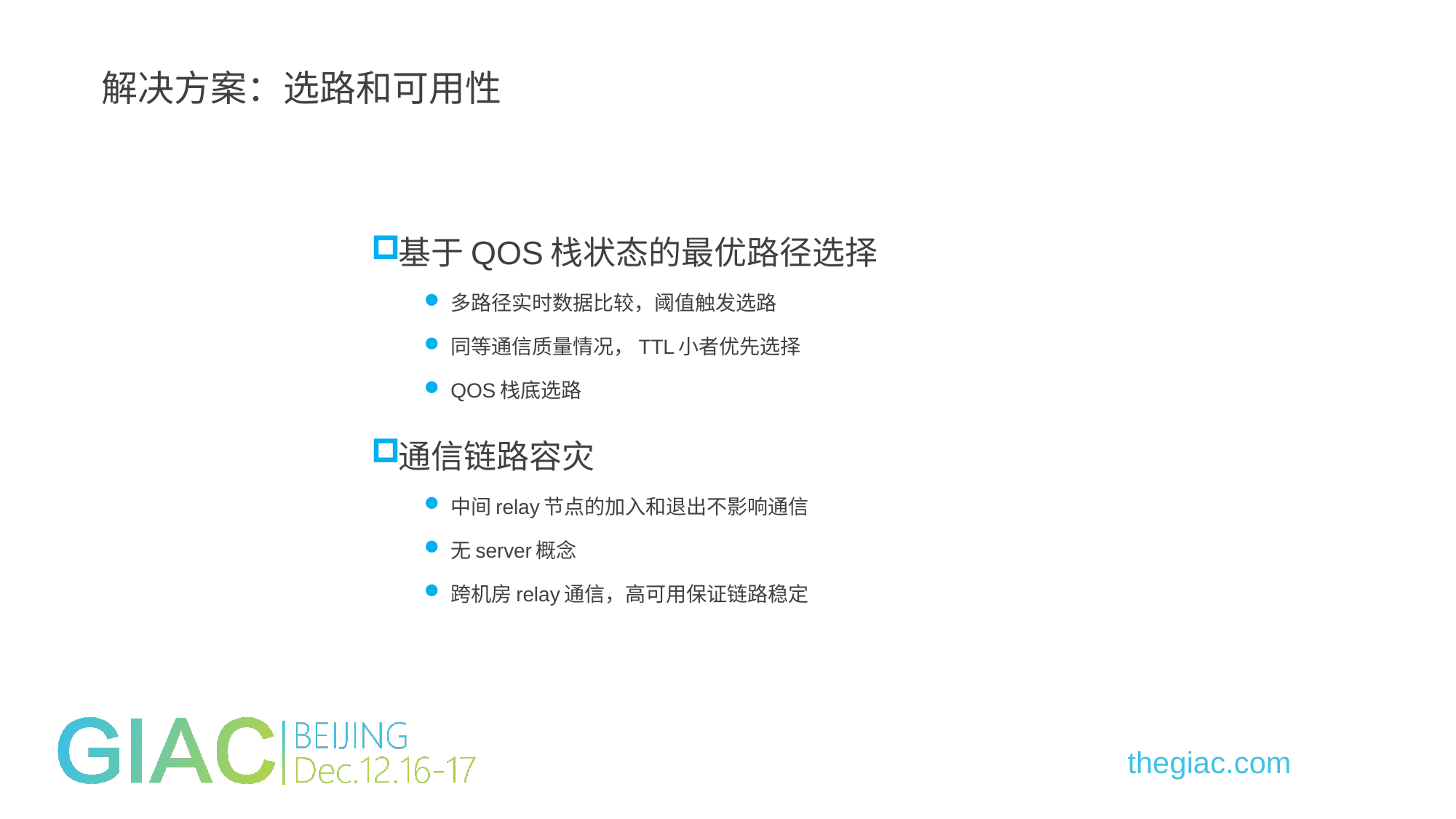

解决方案：选路和可用性
基于QOS栈状态的最优路径选择
多路径实时数据比较，阈值触发选路
同等通信质量情况，TTL小者优先选择
QOS栈底选路
通信链路容灾
中间relay节点的加入和退出不影响通信
无server概念
跨机房relay通信，高可用保证链路稳定